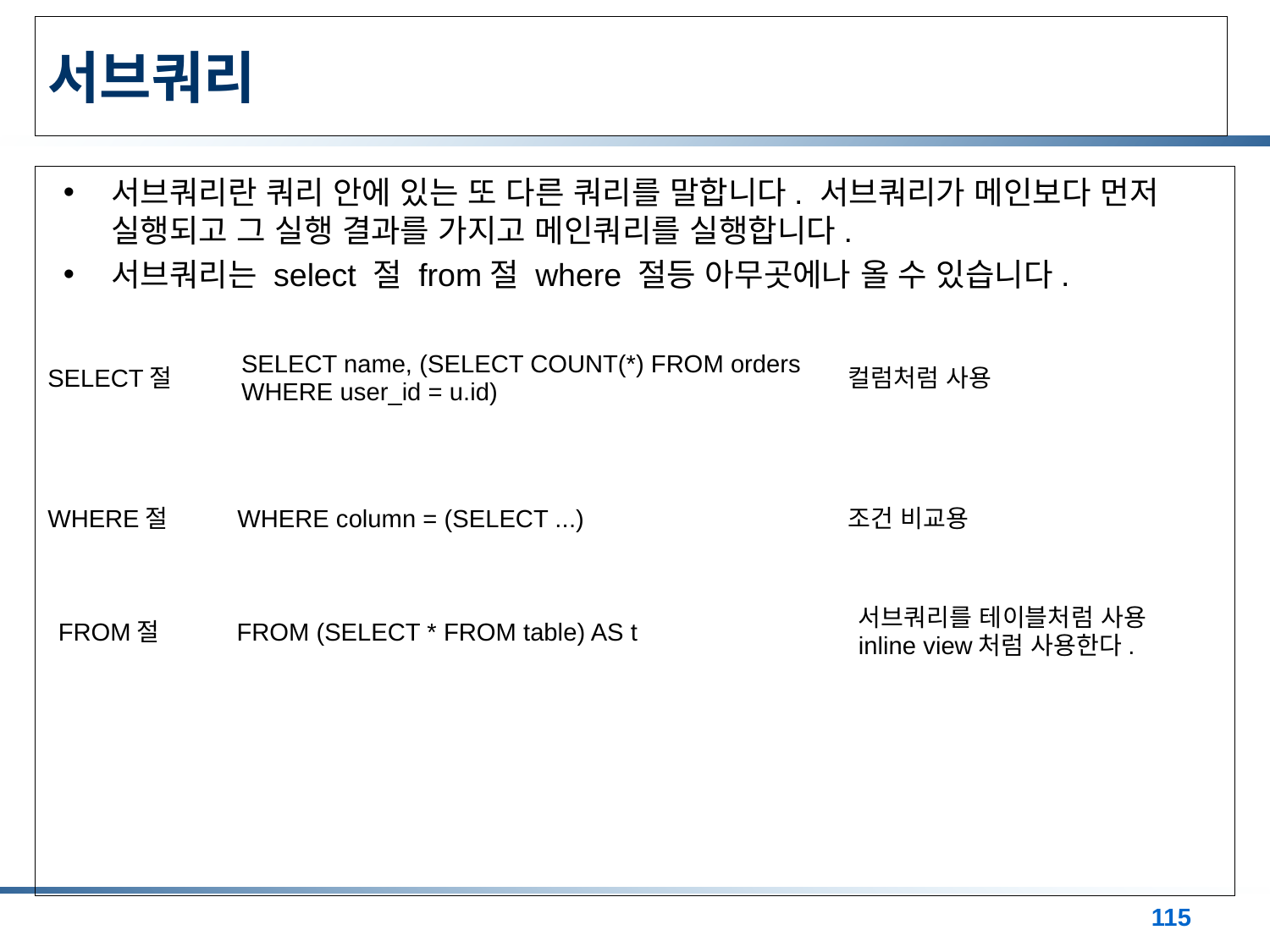

# 서브쿼리
서브쿼리란 쿼리 안에 있는 또 다른 쿼리를 말합니다. 서브쿼리가 메인보다 먼저 실행되고 그 실행 결과를 가지고 메인쿼리를 실행합니다.
서브쿼리는 select 절 from절 where 절등 아무곳에나 올 수 있습니다.

| SELECT절 | SELECT name, (SELECT COUNT(\*) FROM orders WHERE user\_id = u.id) | 컬럼처럼 사용 |
| --- | --- | --- |
| WHERE절 | WHERE column = (SELECT ...) | 조건 비교용 |
| --- | --- | --- |
| FROM절 | FROM (SELECT \* FROM table) AS t | 서브쿼리를 테이블처럼 사용 inline view처럼 사용한다. |
| --- | --- | --- |